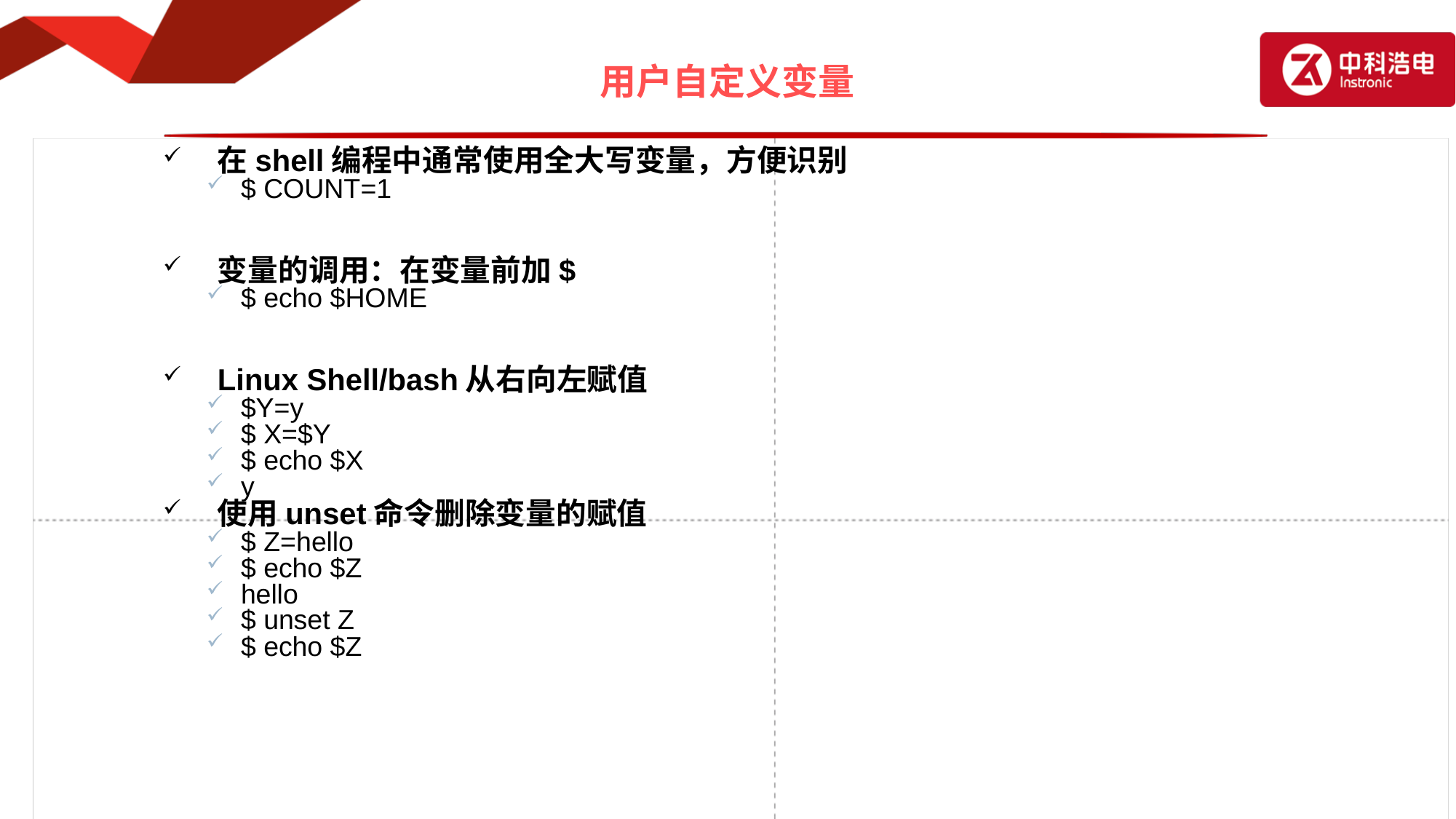

# 用户自定义变量
在shell编程中通常使用全大写变量，方便识别
$ COUNT=1

变量的调用：在变量前加$
$ echo $HOME

Linux Shell/bash从右向左赋值
$Y=y
$ X=$Y
$ echo $X
y
使用unset命令删除变量的赋值
$ Z=hello
$ echo $Z
hello
$ unset Z
$ echo $Z